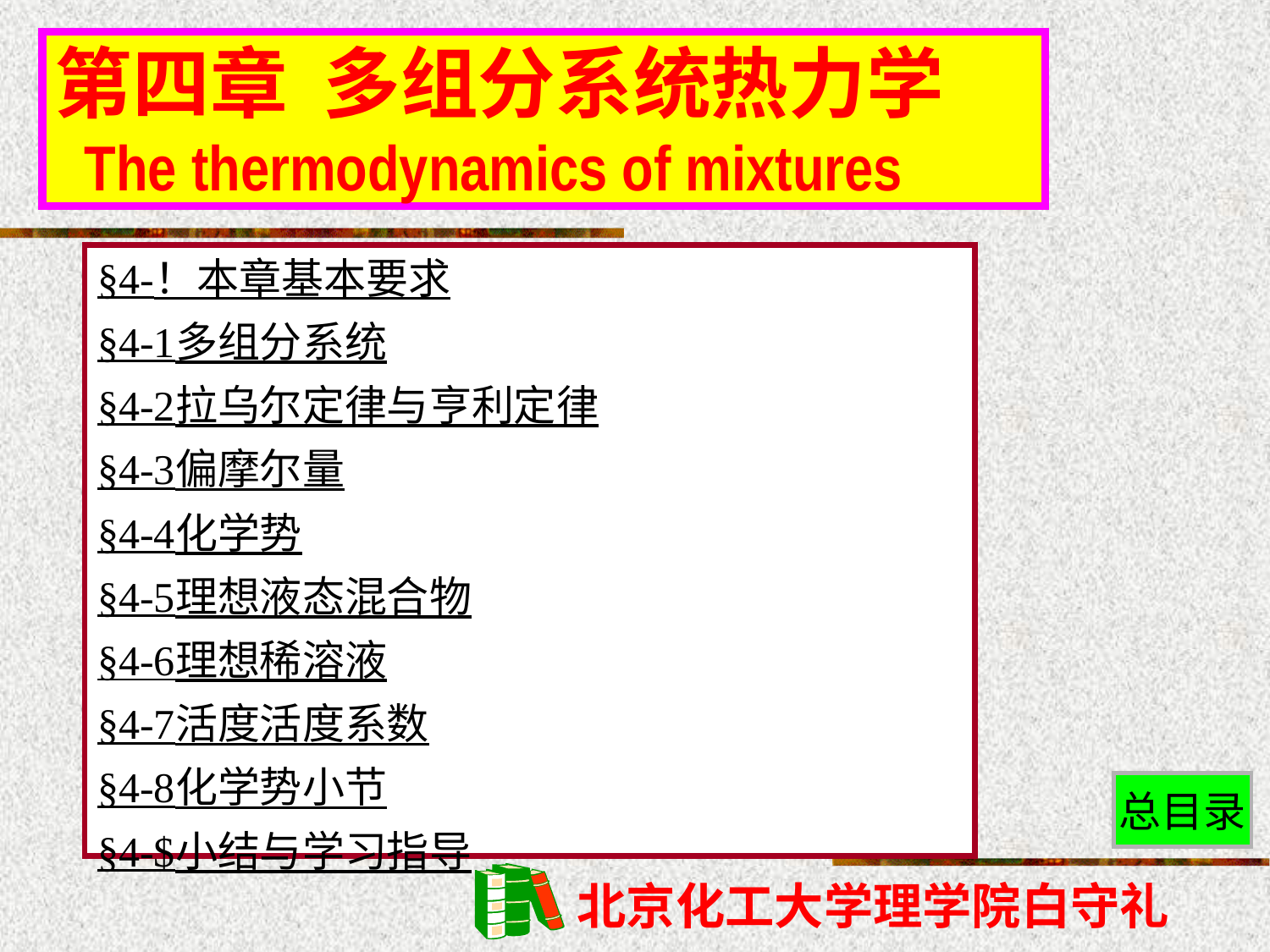

第四章  多组分系统热力学
 The thermodynamics of mixtures
§4-！本章基本要求
§4-1多组分系统
§4-2拉乌尔定律与亨利定律
§4-3偏摩尔量
§4-4化学势
§4-5理想液态混合物
§4-6理想稀溶液
§4-7活度活度系数
§4-8化学势小节
§4-$小结与学习指导
总目录